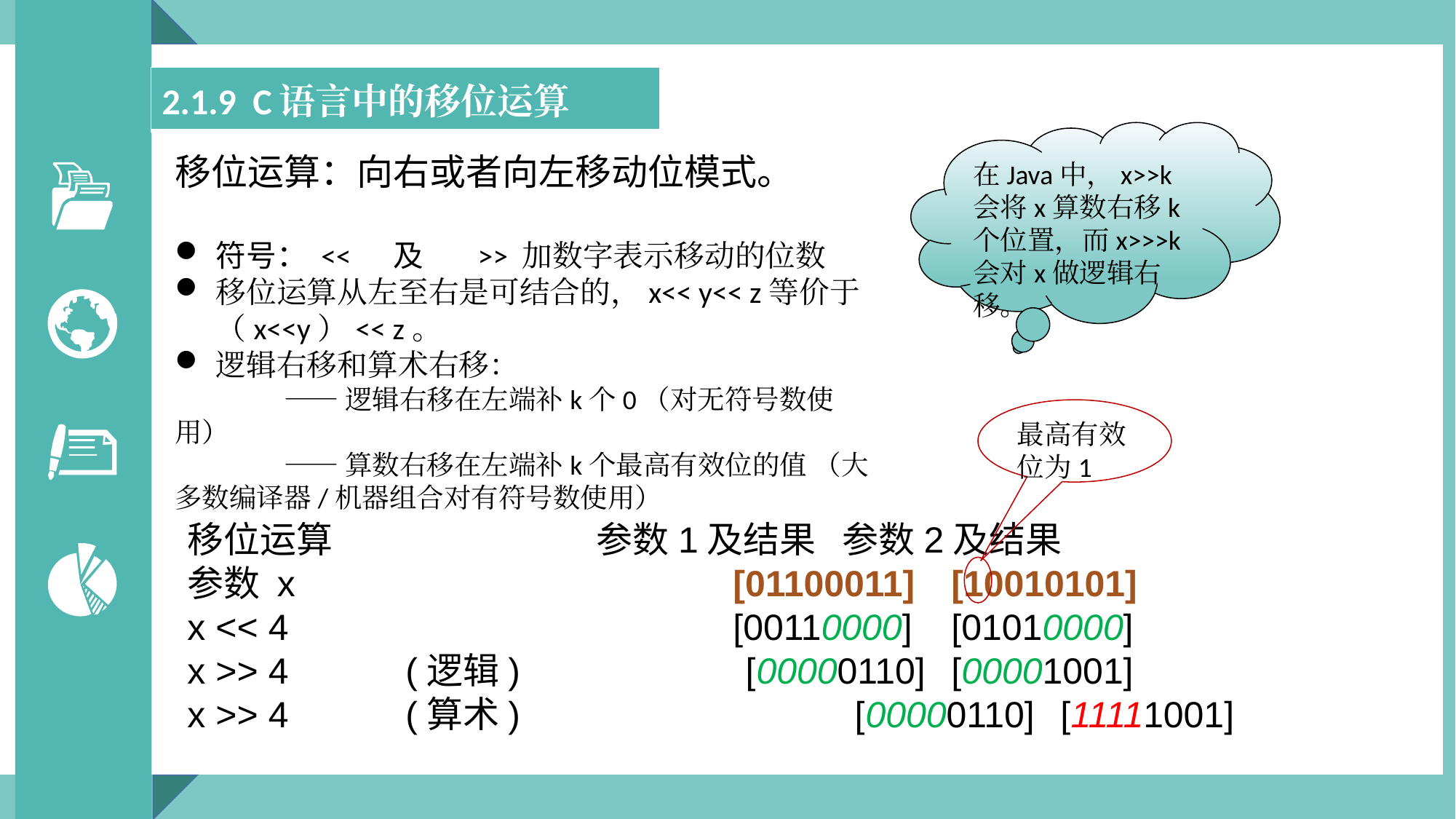

| 2.1.9 C语言中的移位运算 |
| --- |
在Java中，x>>k会将x算数右移k个位置，而x>>>k会对x做逻辑右移。
移位运算：向右或者向左移动位模式。

符号： <<     及       >> 加数字表示移动的位数
移位运算从左至右是可结合的，x<< y<< z等价于（x<<y）<< z。
逻辑右移和算术右移：
	——逻辑右移在左端补k个0（对无符号数使用）
	——算数右移在左端补k个最高有效位的值 （大多数编译器/机器组合对有符号数使用）
最高有效位为1
移位运算 		          参数1及结果	参数2及结果
参数 x 				[01100011] 	[10010101]
x << 4 				[00110000] 	[01010000]
x >> 4 	(逻辑)  	            [00000110] 	[00001001]
x >> 4 	(算术) 		            [00000110] 	[11111001]